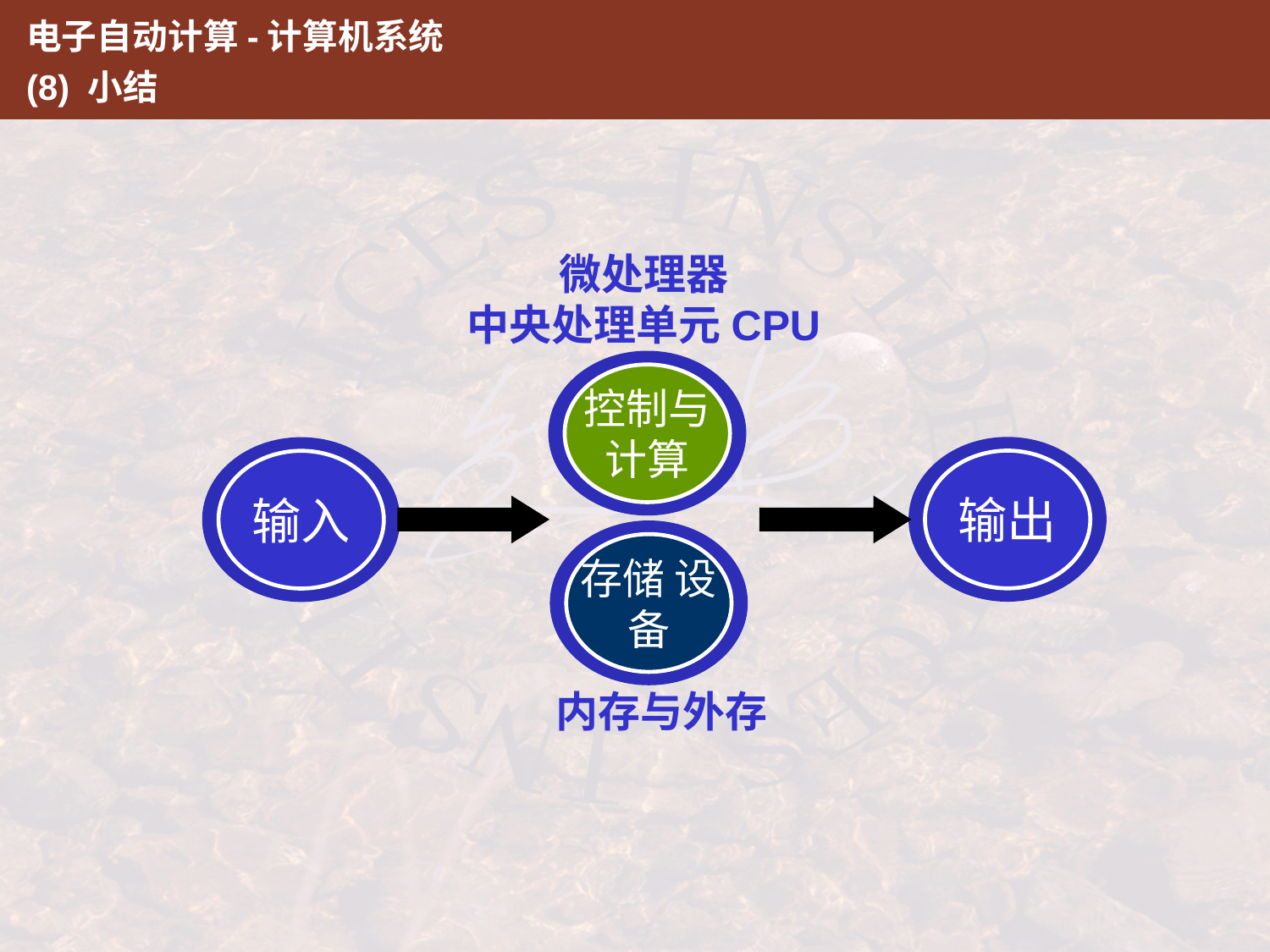

电子自动计算-计算机系统
(8) 小结
微处理器
中央处理单元CPU

控制与计算

输出

输入

存储 设备
内存与外存